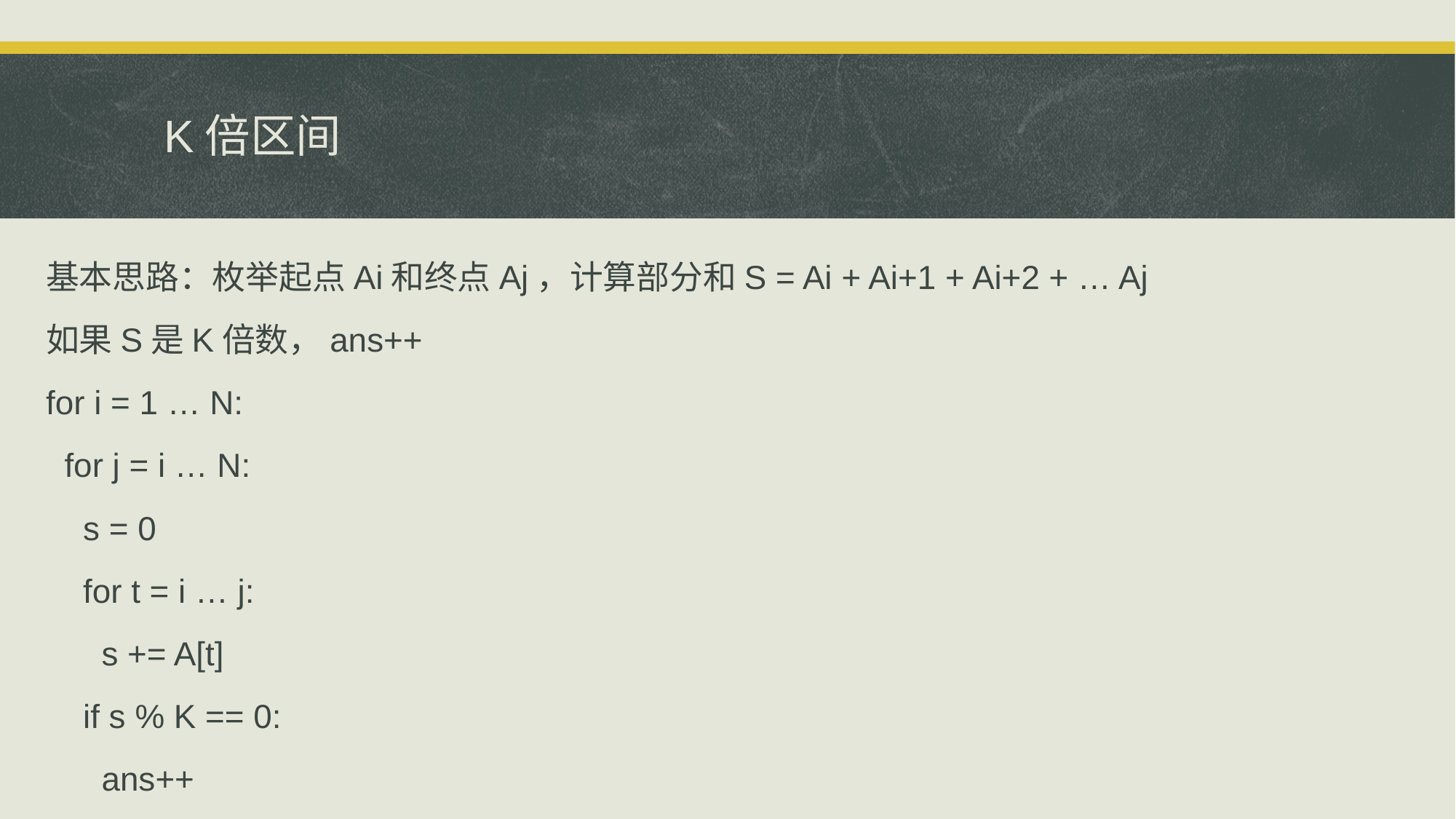

# K倍区间
基本思路：枚举起点Ai和终点Aj，计算部分和S = Ai + Ai+1 + Ai+2 + … Aj
如果S是K倍数，ans++
for i = 1 … N:
  for j = i … N:
    s = 0
    for t = i … j:
      s += A[t]
    if s % K == 0:
      ans++